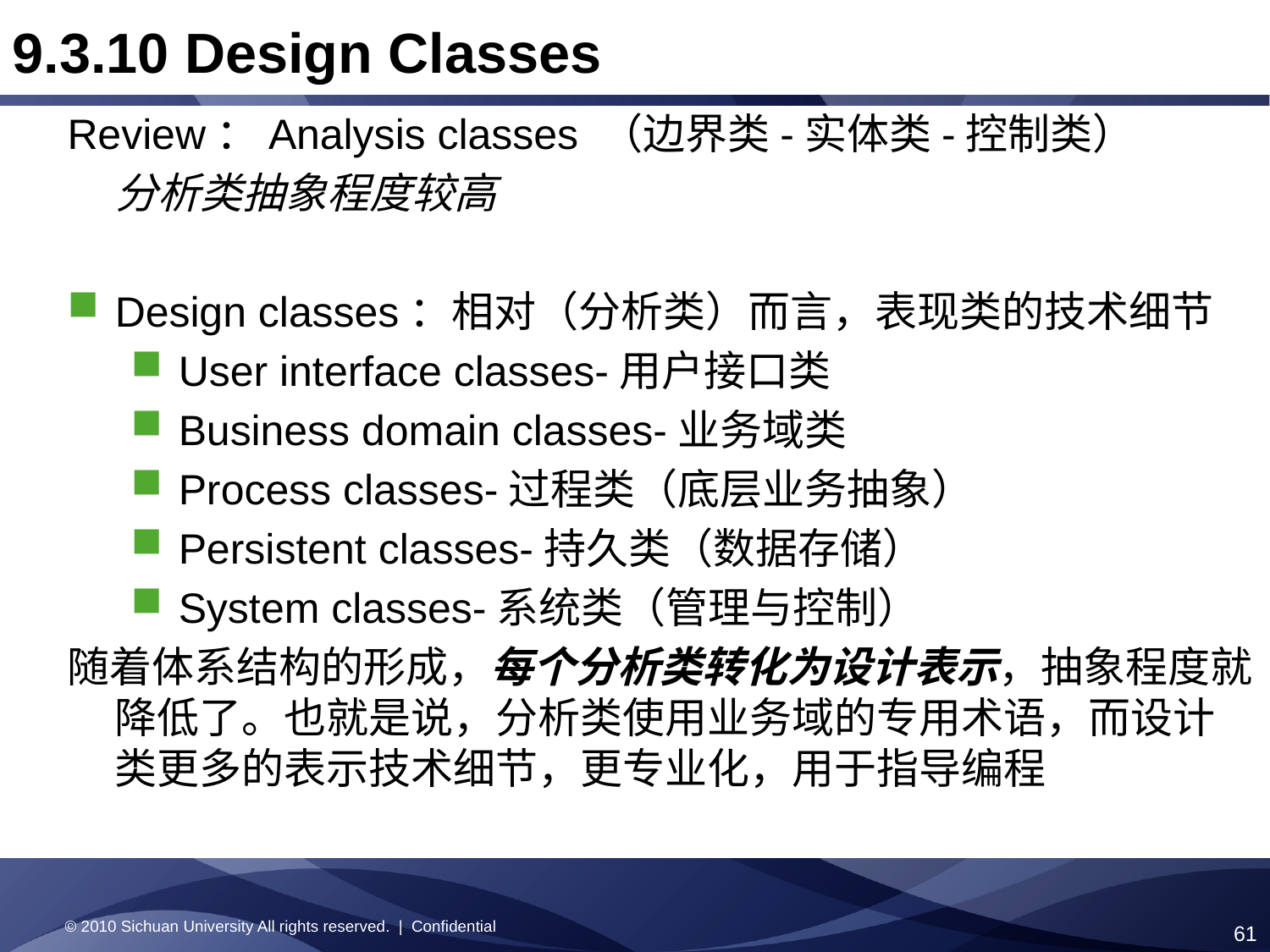

9.3.10 Design Classes
Review：Analysis classes （边界类-实体类-控制类）
    分析类抽象程度较高

Design classes：相对（分析类）而言，表现类的技术细节
User interface classes-用户接口类
Business domain classes-业务域类
Process classes-过程类（底层业务抽象）
Persistent classes-持久类（数据存储）
System classes-系统类（管理与控制）
随着体系结构的形成，每个分析类转化为设计表示，抽象程度就降低了。也就是说，分析类使用业务域的专用术语，而设计类更多的表示技术细节，更专业化，用于指导编程
© 2010 Sichuan University All rights reserved.  |  Confidential
61